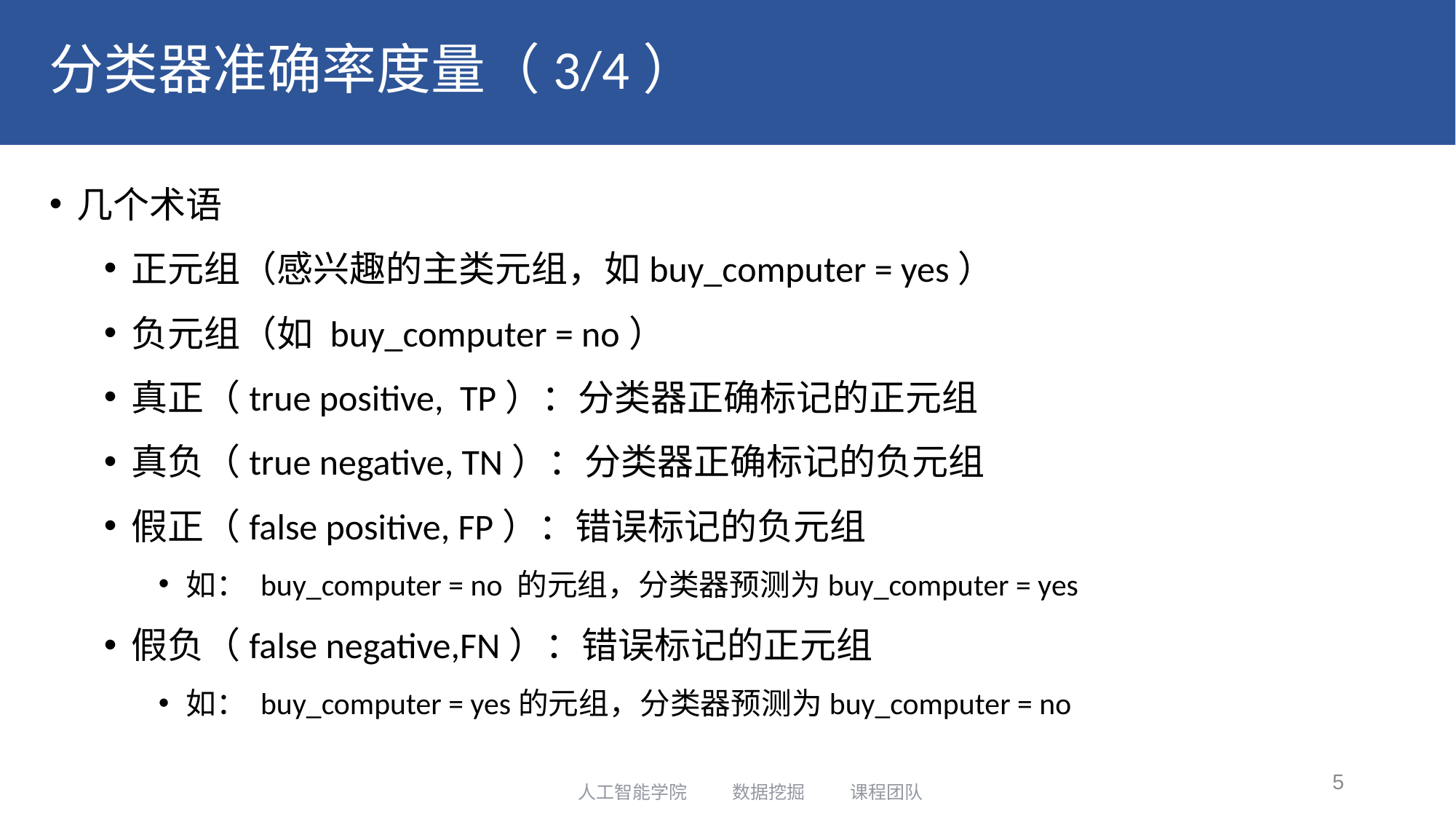

# 分类器准确率度量（3/4）
几个术语
正元组（感兴趣的主类元组，如buy_computer = yes）
负元组（如 buy_computer = no）
真正（true positive,  TP）：分类器正确标记的正元组
真负（true negative, TN）：分类器正确标记的负元组
假正（false positive, FP）：错误标记的负元组
如： buy_computer = no 的元组，分类器预测为buy_computer = yes
假负（false negative,FN）：错误标记的正元组
如： buy_computer = yes的元组，分类器预测为buy_computer = no

5
人工智能学院        数据挖掘        课程团队